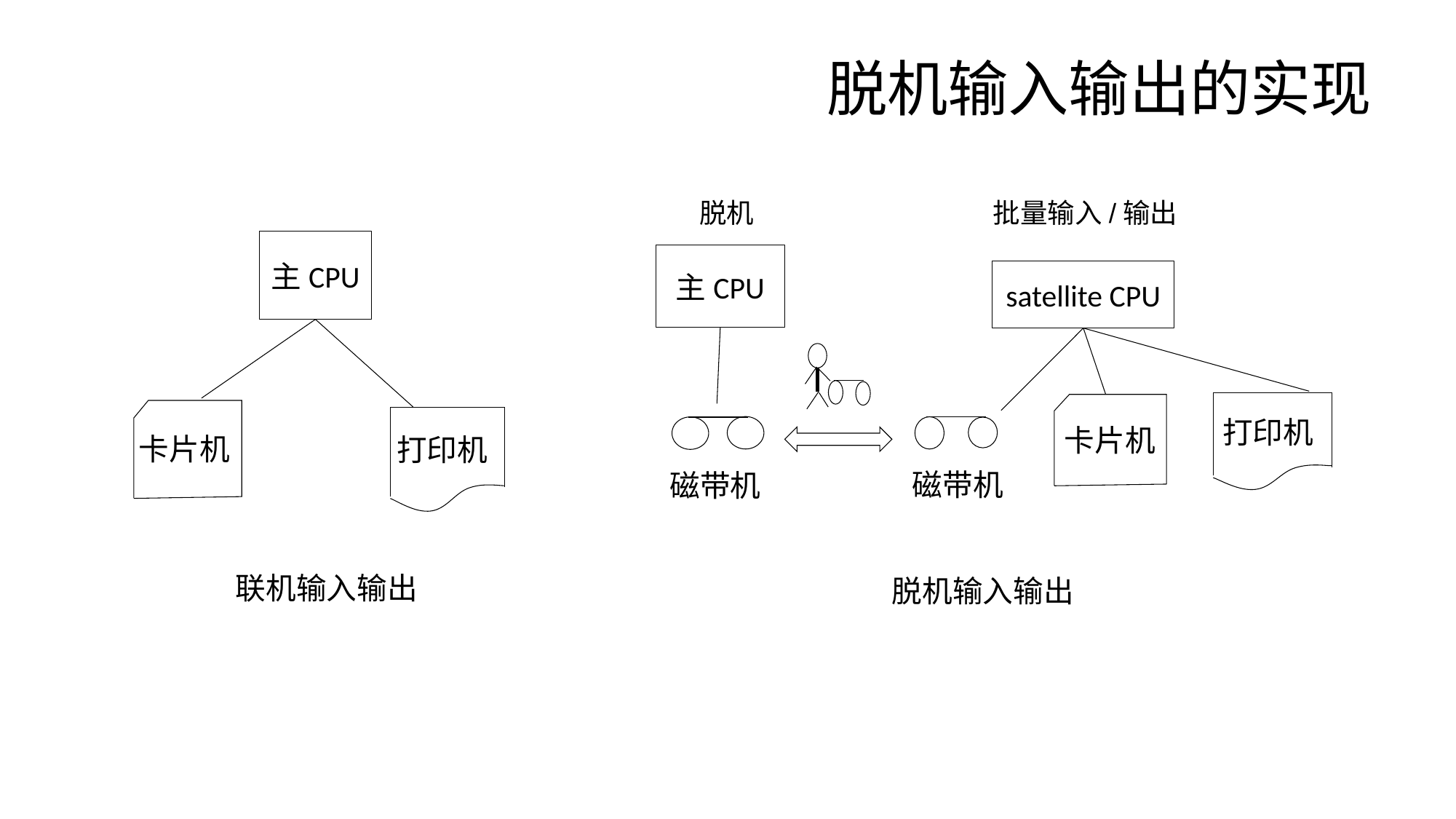

# 脱机输入输出的实现
脱机
批量输入/输出
主CPU
satellite CPU

打印机
卡片机

磁带机
磁带机

脱机输入输出
主CPU

卡片机
打印机

联机输入输出